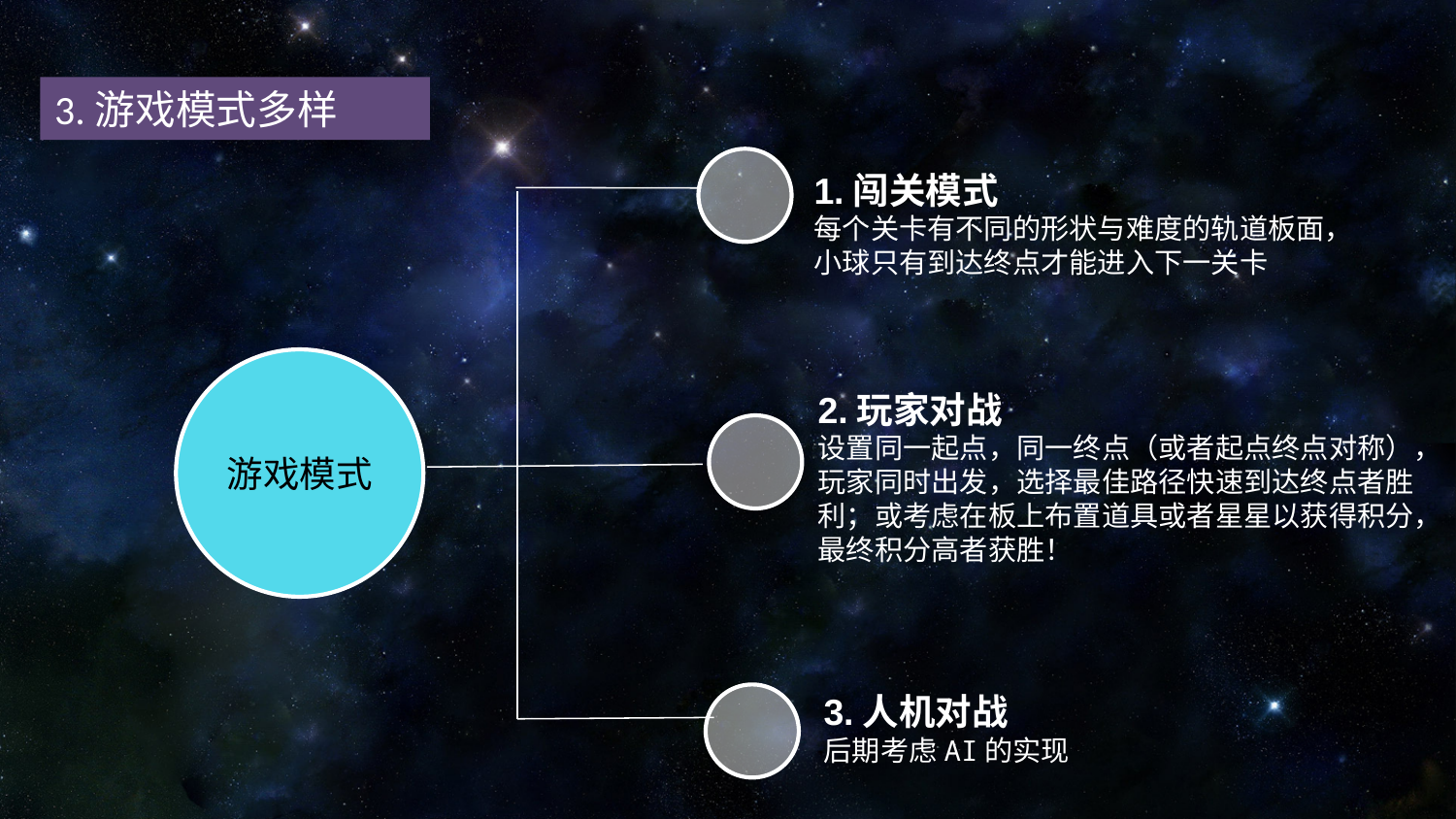

3.游戏模式多样
1.闯关模式
每个关卡有不同的形状与难度的轨道板面，小球只有到达终点才能进入下一关卡

游戏模式
2.玩家对战
设置同一起点，同一终点（或者起点终点对称），玩家同时出发，选择最佳路径快速到达终点者胜利；或考虑在板上布置道具或者星星以获得积分，最终积分高者获胜！

3.人机对战
后期考虑AI的实现